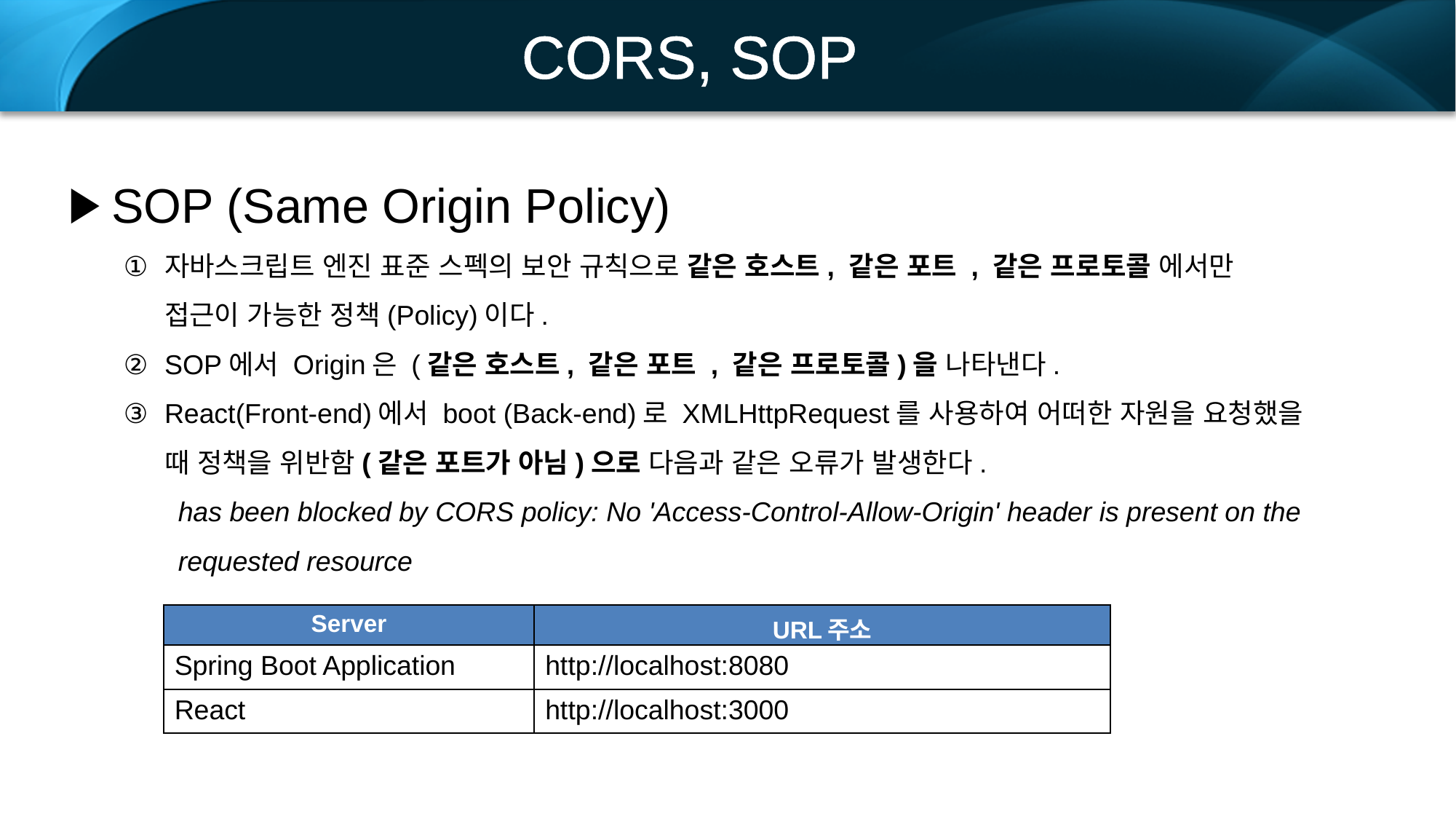

CORS, SOP
SOP (Same Origin Policy)
자바스크립트 엔진 표준 스펙의 보안 규칙으로 같은 호스트, 같은 포트 , 같은 프로토콜 에서만 접근이 가능한 정책(Policy)이다.
SOP에서 Origin은 (같은 호스트, 같은 포트 , 같은 프로토콜)을 나타낸다.
React(Front-end)에서 boot (Back-end)로 XMLHttpRequest를 사용하여 어떠한 자원을 요청했을 때 정책을 위반함(같은 포트가 아님)으로 다음과 같은 오류가 발생한다.
has been blocked by CORS policy: No 'Access-Control-Allow-Origin' header is present on the requested resource

| Server | URL주소 |
| --- | --- |
| Spring Boot Application | http://localhost:8080 |
| React | http://localhost:3000 |